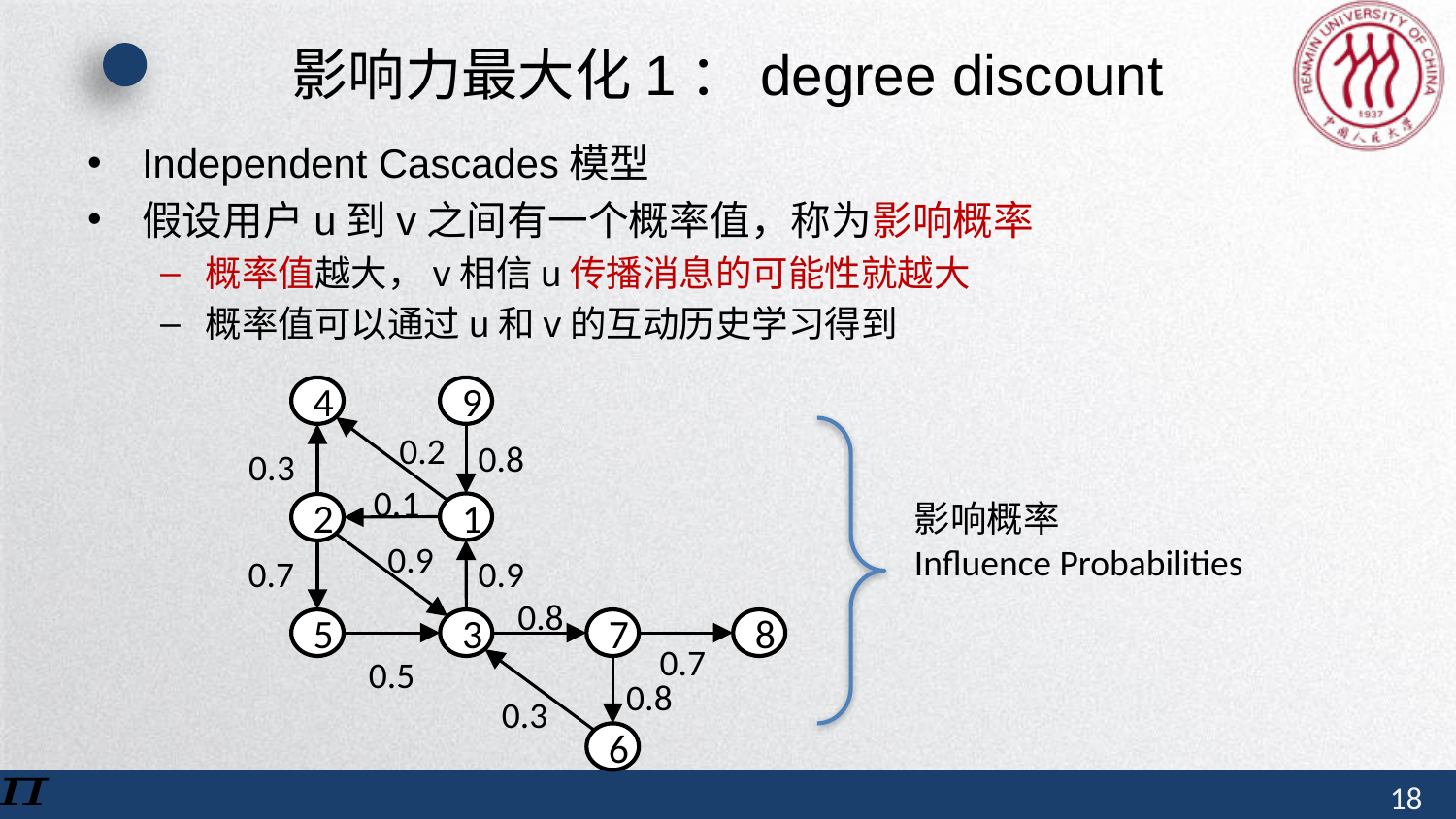

# 影响力最大化1：degree discount
Independent Cascades模型
假设用户u到v之间有一个概率值，称为影响概率
概率值越大，v相信u传播消息的可能性就越大
概率值可以通过u和v的互动历史学习得到

4
9
1
2
7
8
5
3
6
0.2
0.8
0.3
0.1
0.9
0.7
0.9
0.8
0.7
0.5
0.8
0.3

影响概率
Influence Probabilities